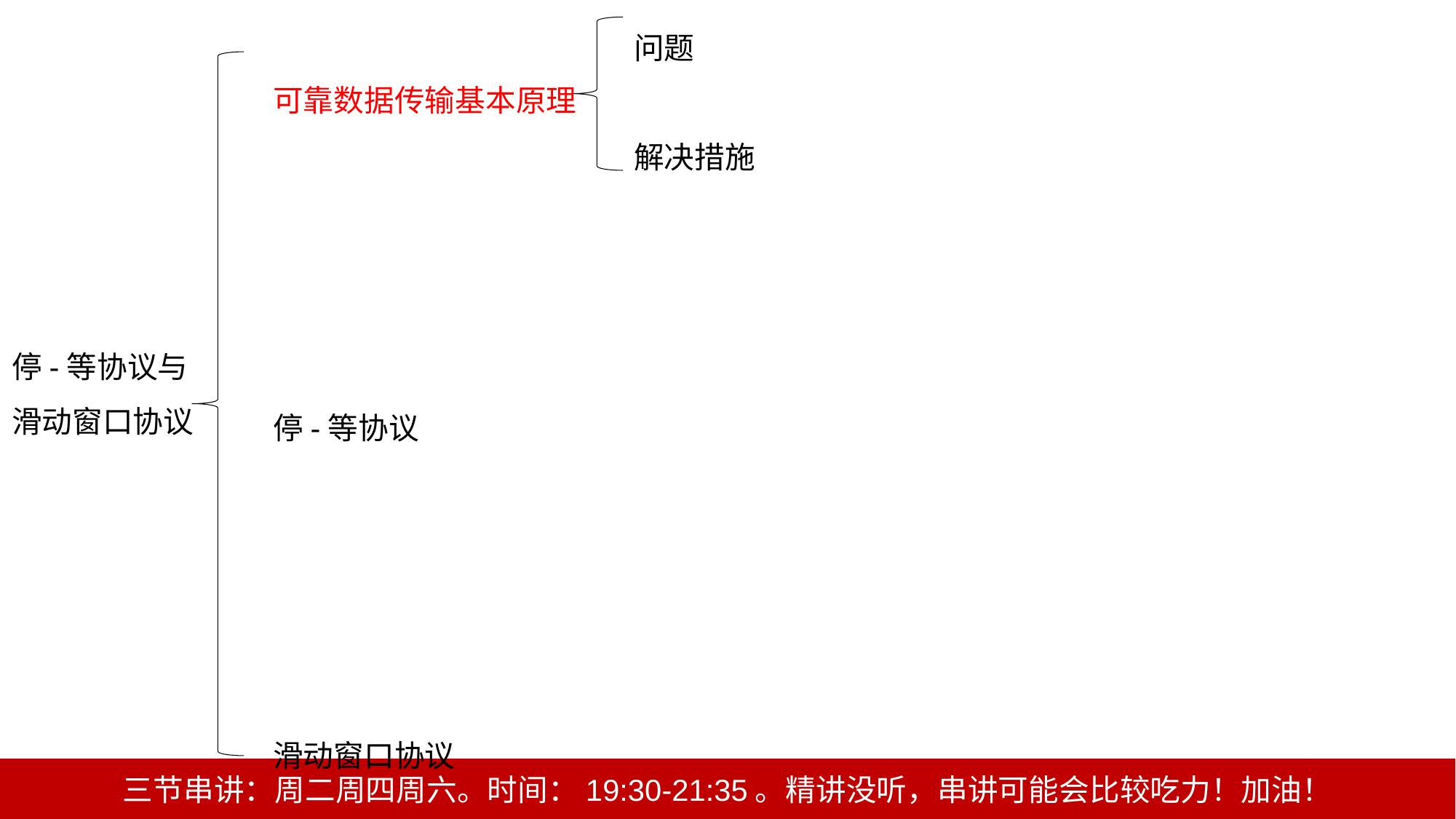

问题

解决措施

可靠数据传输基本原理

停-等协议

滑动窗口协议
停-等协议与
滑动窗口协议